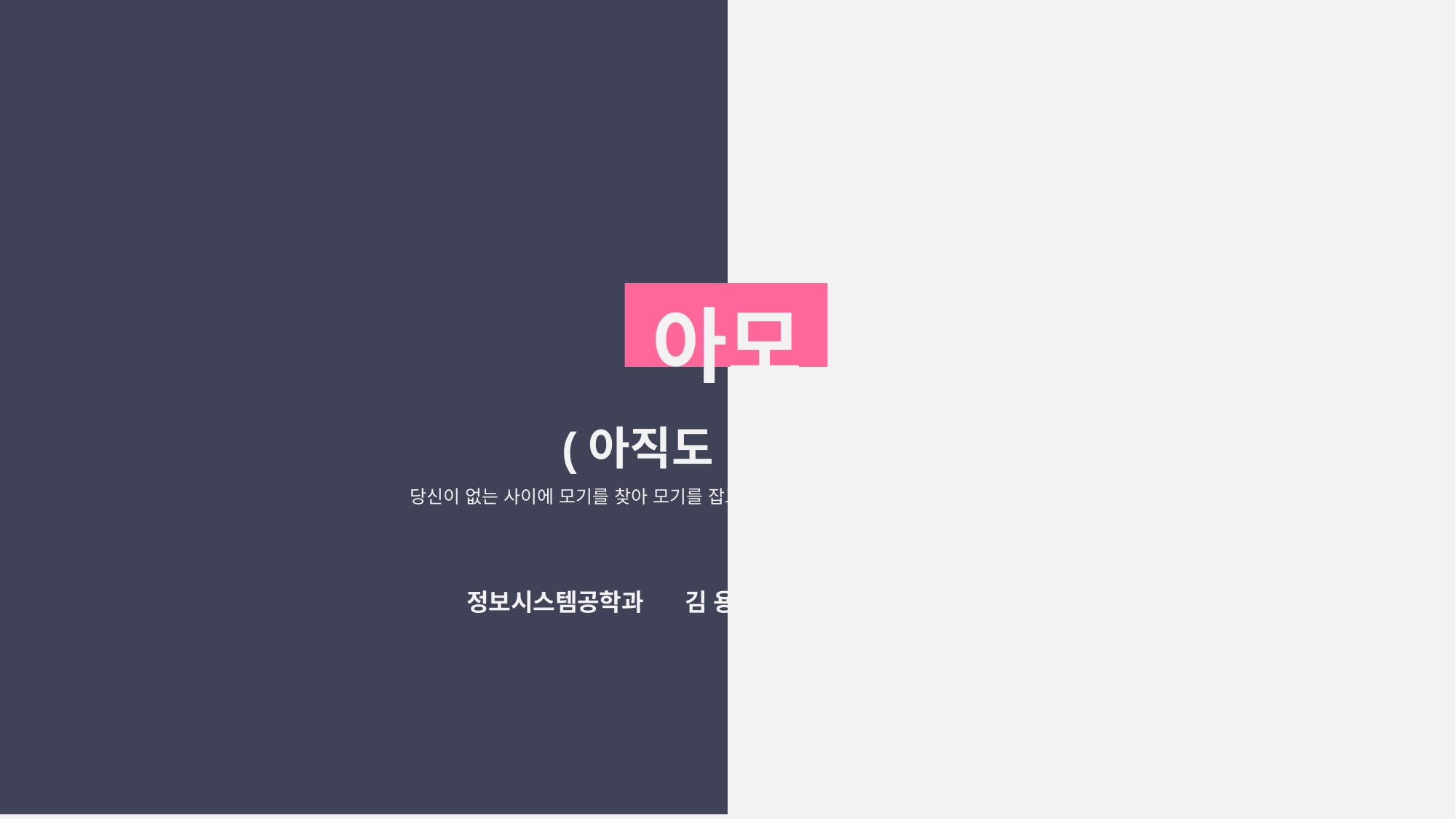

아모
 (아직도 모기가?)
당신이 없는 사이에 모기를 찾아 모기를 잡고 어디서든 모기향을 가동할 수 있습니다.

정보시스템공학과   	김 용 진 , 안 용 수 , 송 호 연